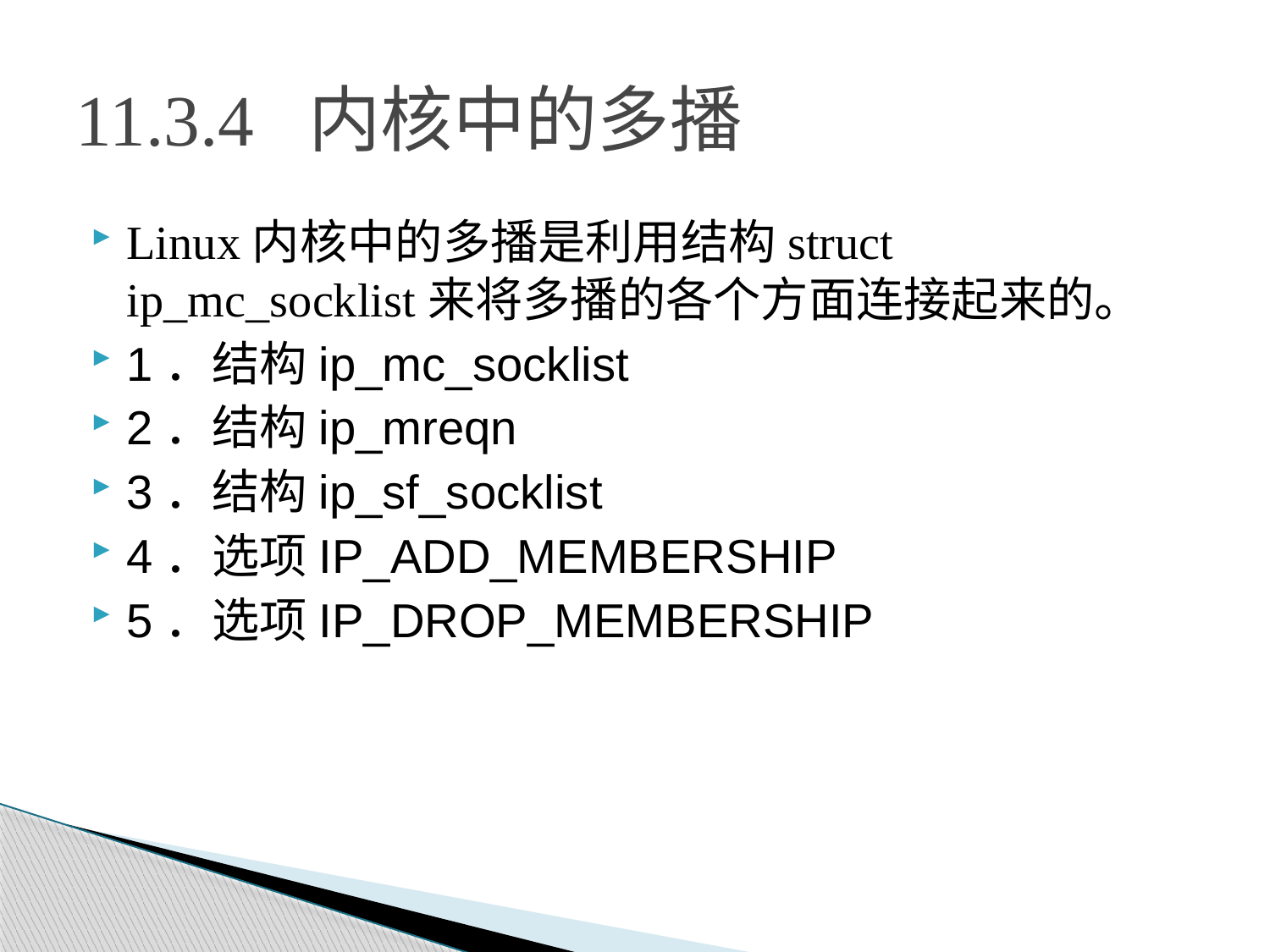

# 11.3.4  内核中的多播
Linux内核中的多播是利用结构struct ip_mc_socklist来将多播的各个方面连接起来的。
1．结构ip_mc_socklist
2．结构ip_mreqn
3．结构ip_sf_socklist
4．选项IP_ADD_MEMBERSHIP
5．选项IP_DROP_MEMBERSHIP